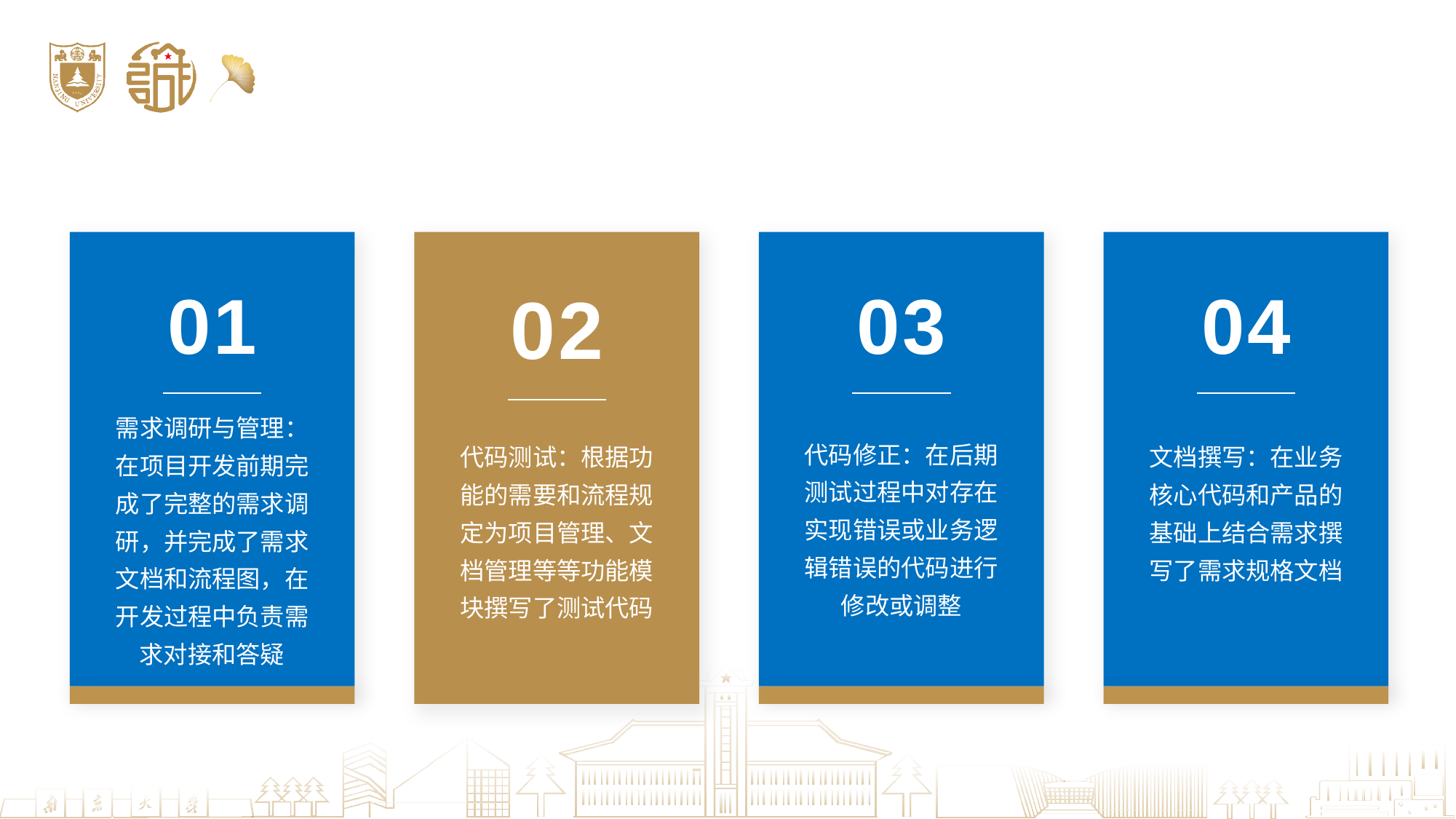

02

代码测试：根据功能的需要和流程规定为项目管理、文档管理等等功能模块撰写了测试代码

01

需求调研与管理：在项目开发前期完成了完整的需求调研，并完成了需求文档和流程图，在开发过程中负责需求对接和答疑

03

代码修正：在后期测试过程中对存在实现错误或业务逻辑错误的代码进行修改或调整

04

文档撰写：在业务核心代码和产品的基础上结合需求撰写了需求规格文档